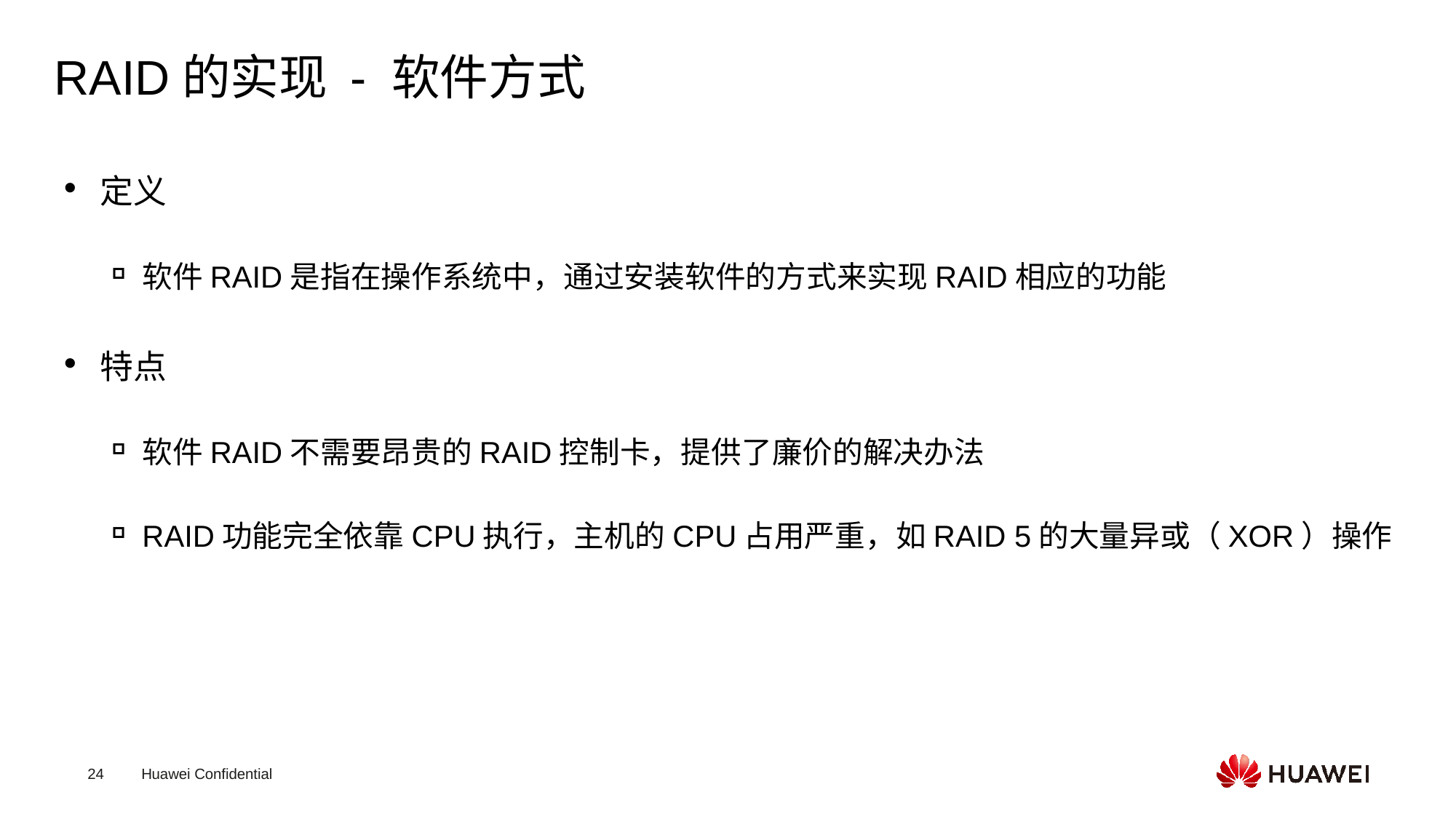

# RAID的实现 - 软件方式
定义
软件RAID是指在操作系统中，通过安装软件的方式来实现RAID相应的功能
特点
软件RAID不需要昂贵的RAID控制卡，提供了廉价的解决办法
RAID功能完全依靠CPU执行，主机的CPU占用严重，如RAID 5的大量异或（XOR）操作